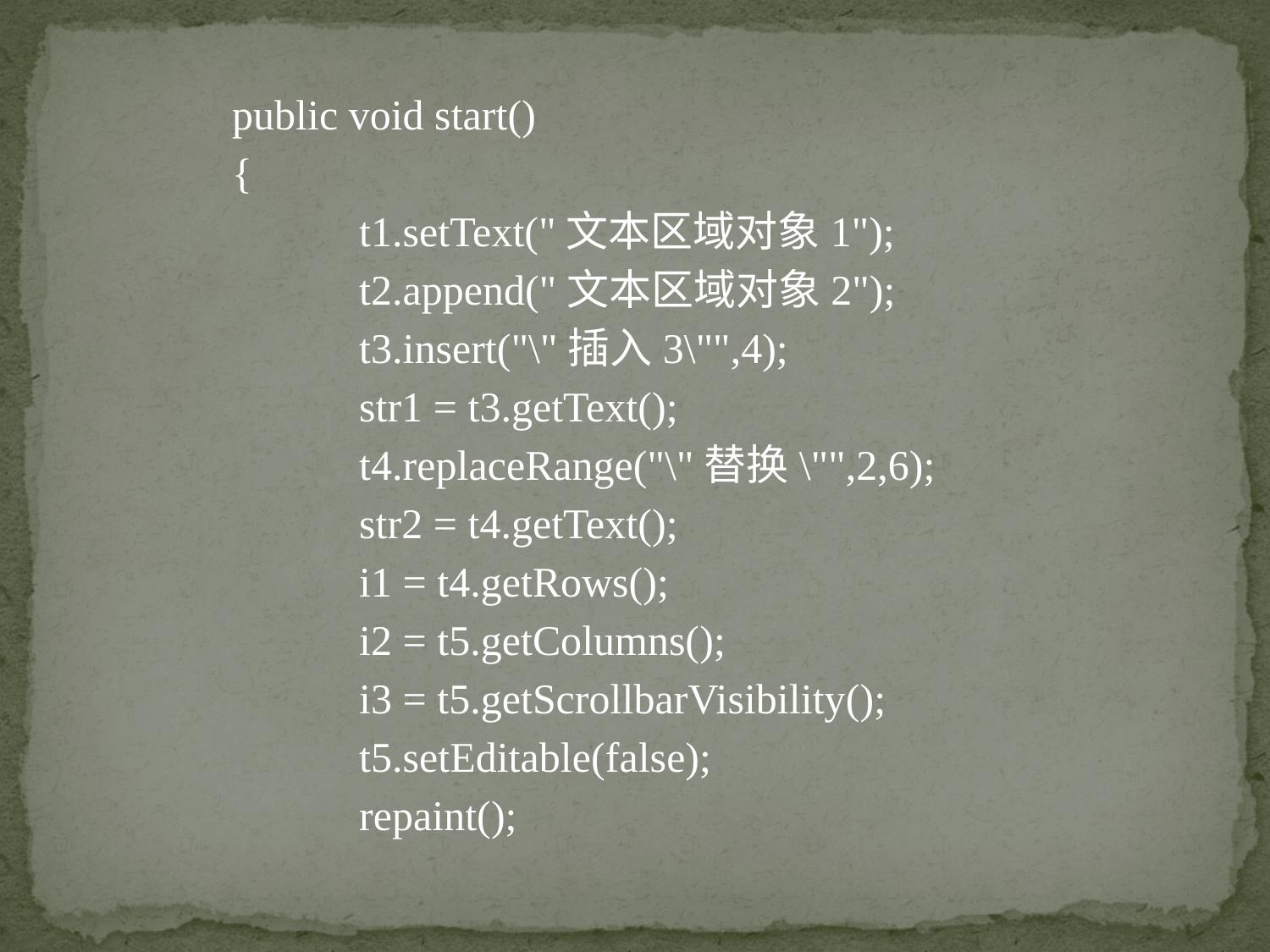

public void start()
	{
		t1.setText("文本区域对象1");
		t2.append("文本区域对象2");
		t3.insert("\"插入3\"",4);
		str1 = t3.getText();
		t4.replaceRange("\"替换\"",2,6);
		str2 = t4.getText();
		i1 = t4.getRows();
		i2 = t5.getColumns();
		i3 = t5.getScrollbarVisibility();
		t5.setEditable(false);
		repaint();